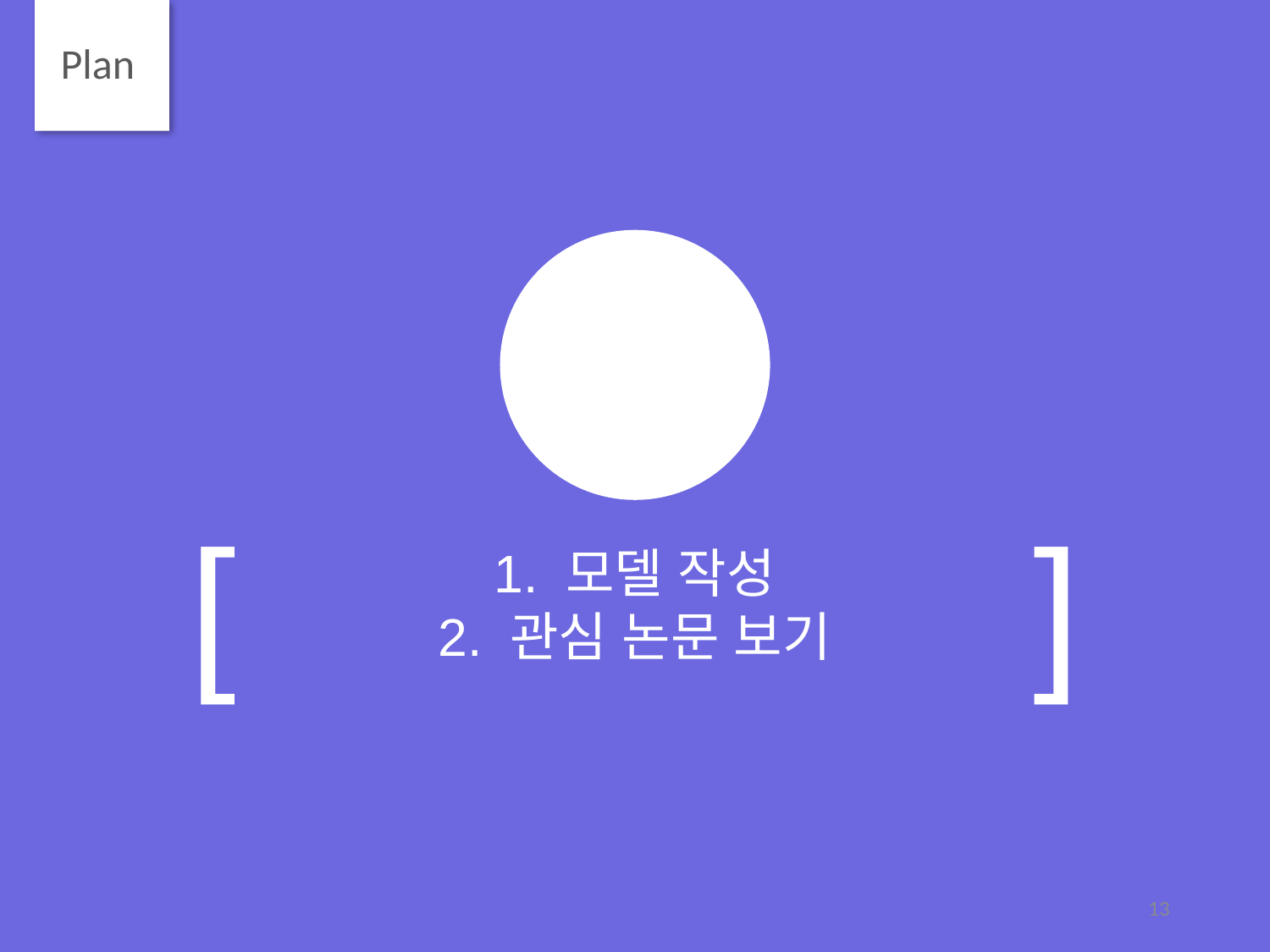

Plan

[                 ]
모델 작성
관심 논문 보기

13